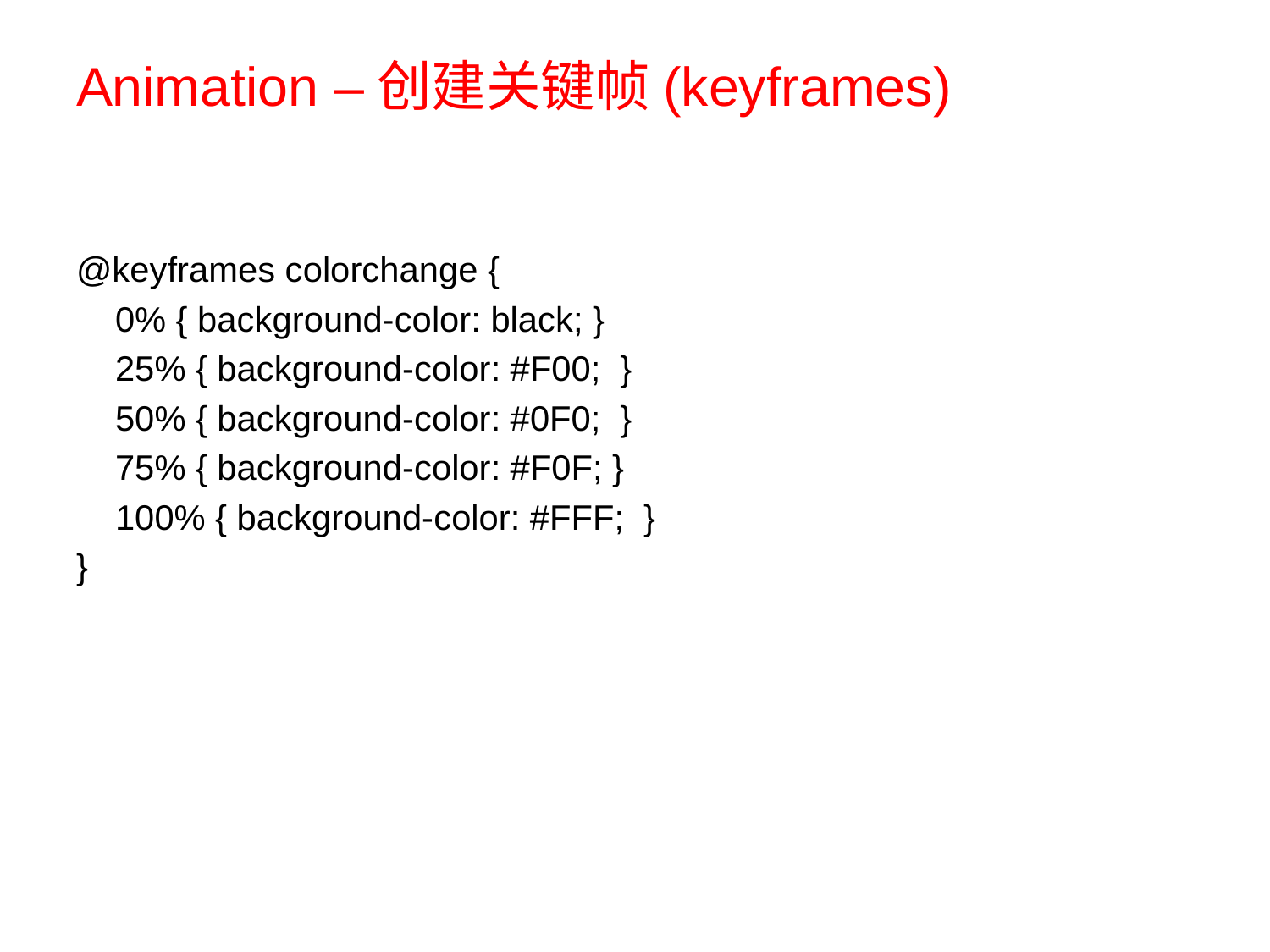

# Animation –创建关键帧(keyframes)

@keyframes colorchange {
    0% { background-color: black; }
    25% { background-color: #F00;  }
    50% { background-color: #0F0;  }
    75% { background-color: #F0F; }
    100% { background-color: #FFF;  }
}